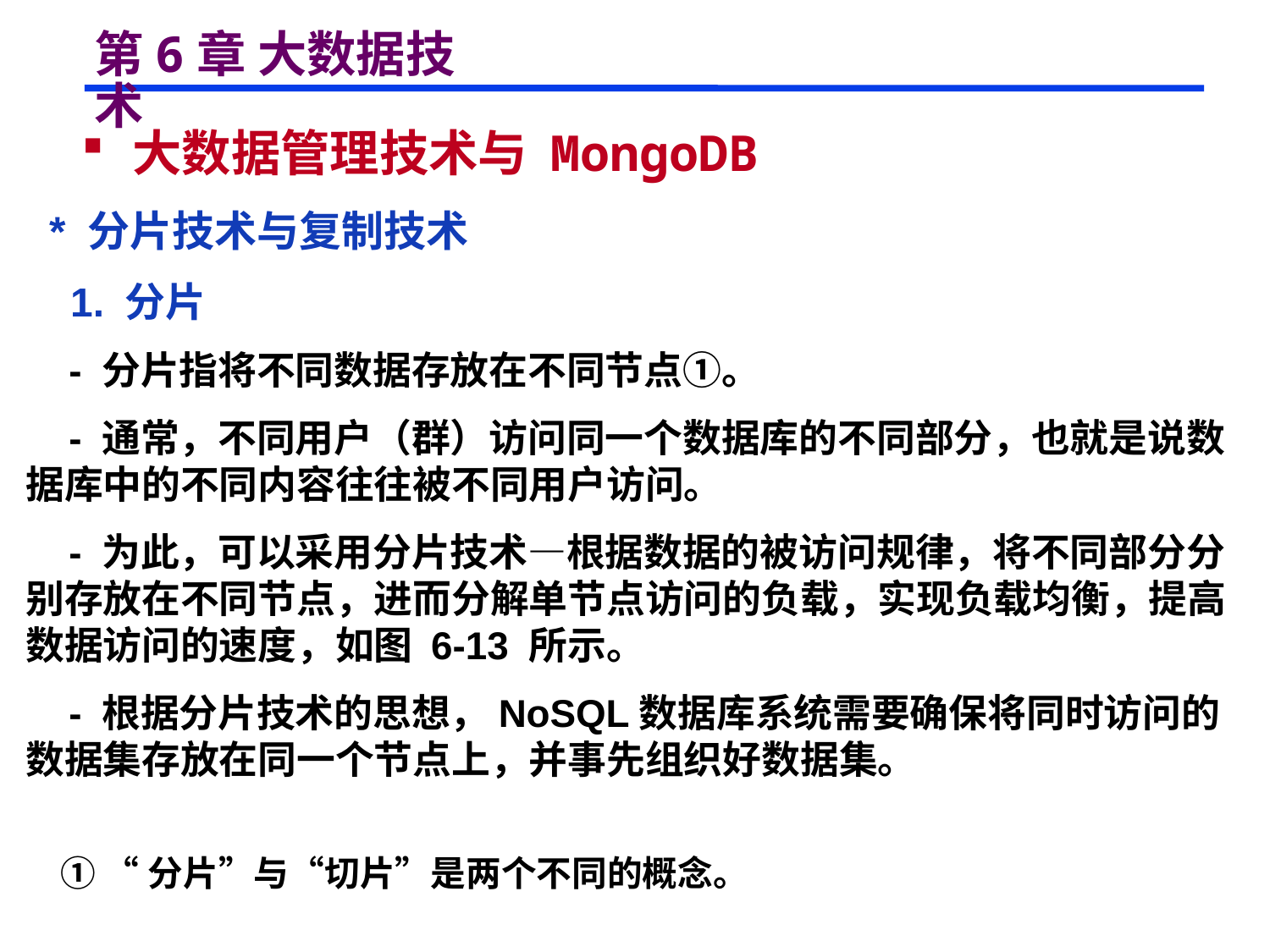

# 第6章 大数据技术
 大数据管理技术与 MongoDB
  * 分片技术与复制技术
    1. 分片
    - 分片指将不同数据存放在不同节点①。
    - 通常，不同用户（群）访问同一个数据库的不同部分，也就是说数据库中的不同内容往往被不同用户访问。
    - 为此，可以采用分片技术—根据数据的被访问规律，将不同部分分别存放在不同节点，进而分解单节点访问的负载，实现负载均衡，提高数据访问的速度，如图 6-13 所示。
    - 根据分片技术的思想，NoSQL数据库系统需要确保将同时访问的数据集存放在同一个节点上，并事先组织好数据集。
① “分片”与“切片”是两个不同的概念。